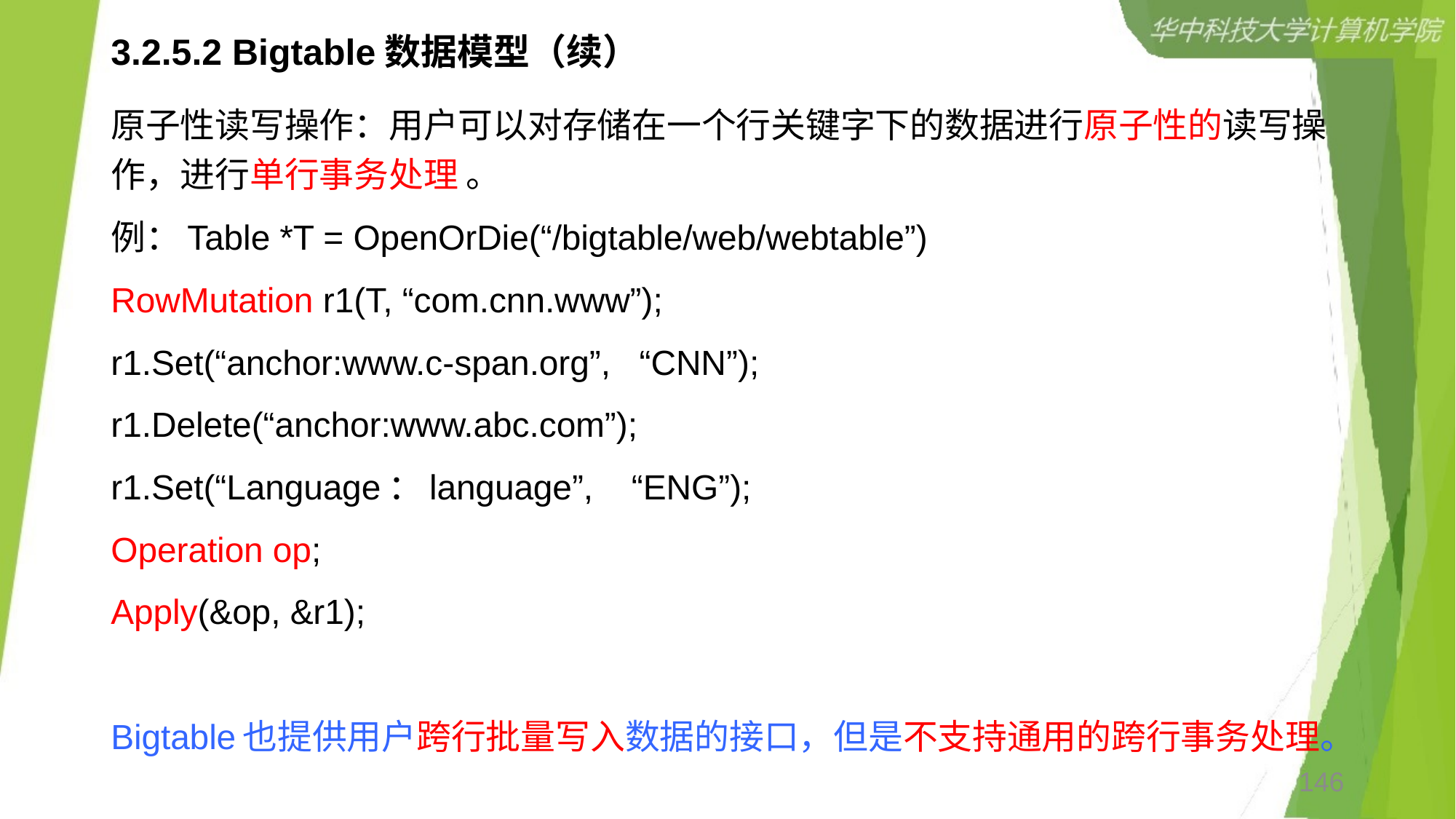

# 3.2.5.2 Bigtable数据模型（续）
原子性读写操作：用户可以对存储在一个行关键字下的数据进行原子性的读写操作，进行单行事务处理 。
例：Table *T = OpenOrDie(“/bigtable/web/webtable”)
RowMutation r1(T, “com.cnn.www”);
r1.Set(“anchor:www.c-span.org”,   “CNN”);
r1.Delete(“anchor:www.abc.com”);
r1.Set(“Language：language”,    “ENG”);
Operation op;
Apply(&op, &r1);

Bigtable也提供用户跨行批量写入数据的接口，但是不支持通用的跨行事务处理。
146